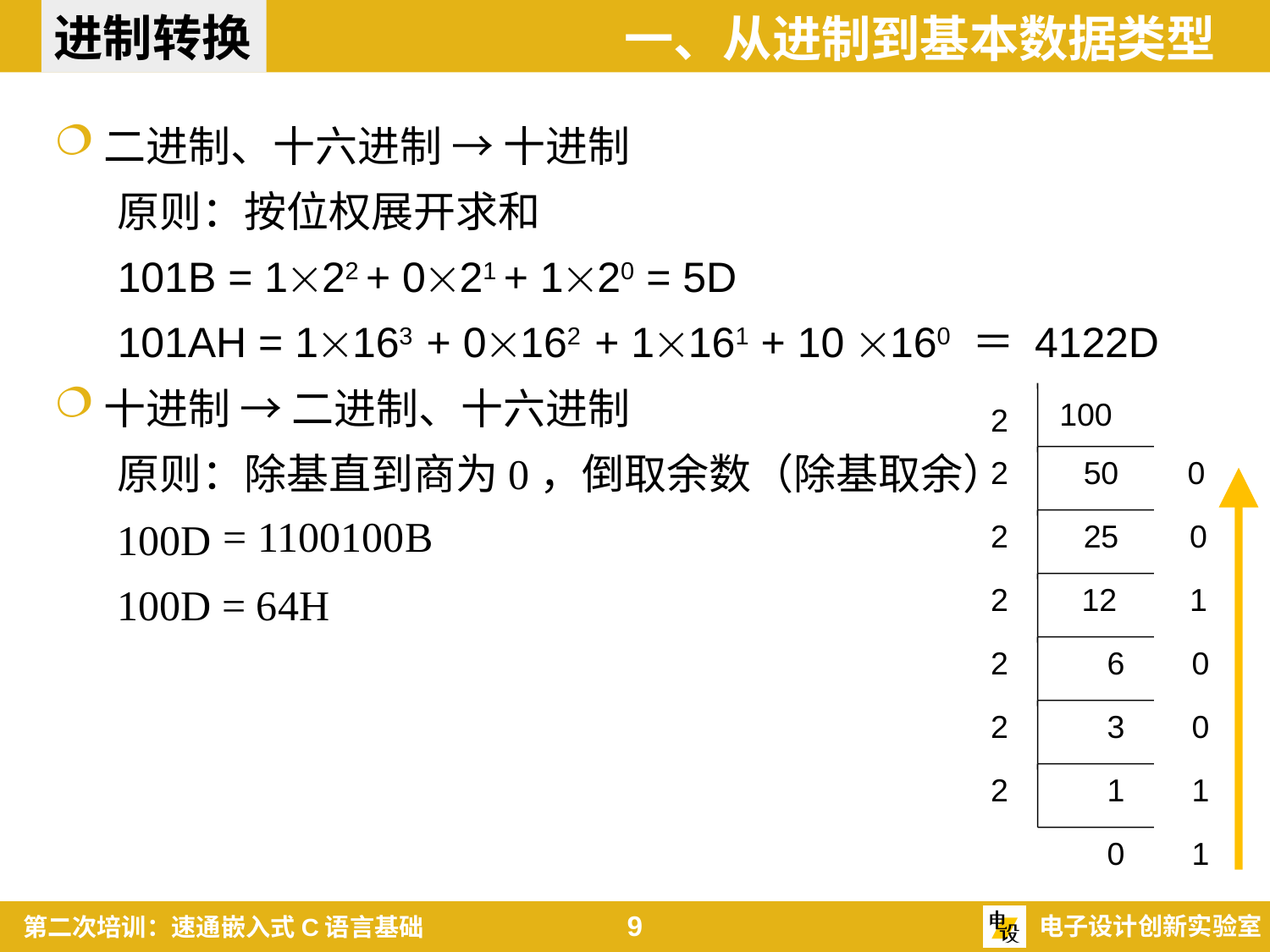

进制转换
一、从进制到基本数据类型
二进制、十六进制 → 十进制
原则：按位权展开求和
101B = 1×22 + 0×21 + 1×20 = 5D
101AH = 1×163  + 0×162  + 1×161 + 10 ×160 ＝ 4122D

十进制 → 二进制、十六进制
原则：除基直到商为0，倒取余数（除基取余）
100D
100D = 64H

100
2
2

50
0

= 1100100B
2

25
0
2

12
1
2

6
0
2

3
0
2

1
1

0
1
9